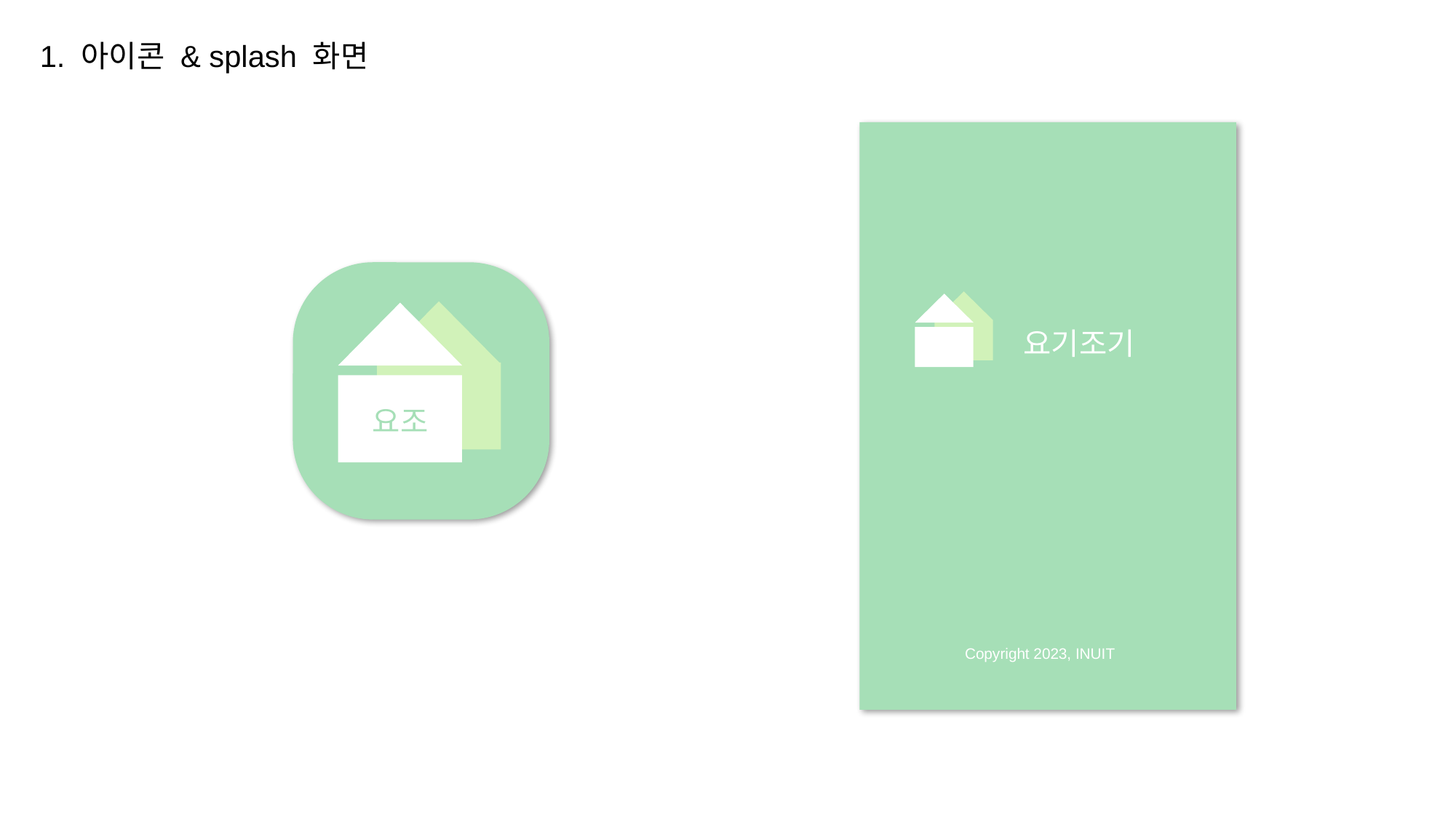

1. 아이콘 & splash 화면

요기조기

요조
Copyright 2023, INUIT